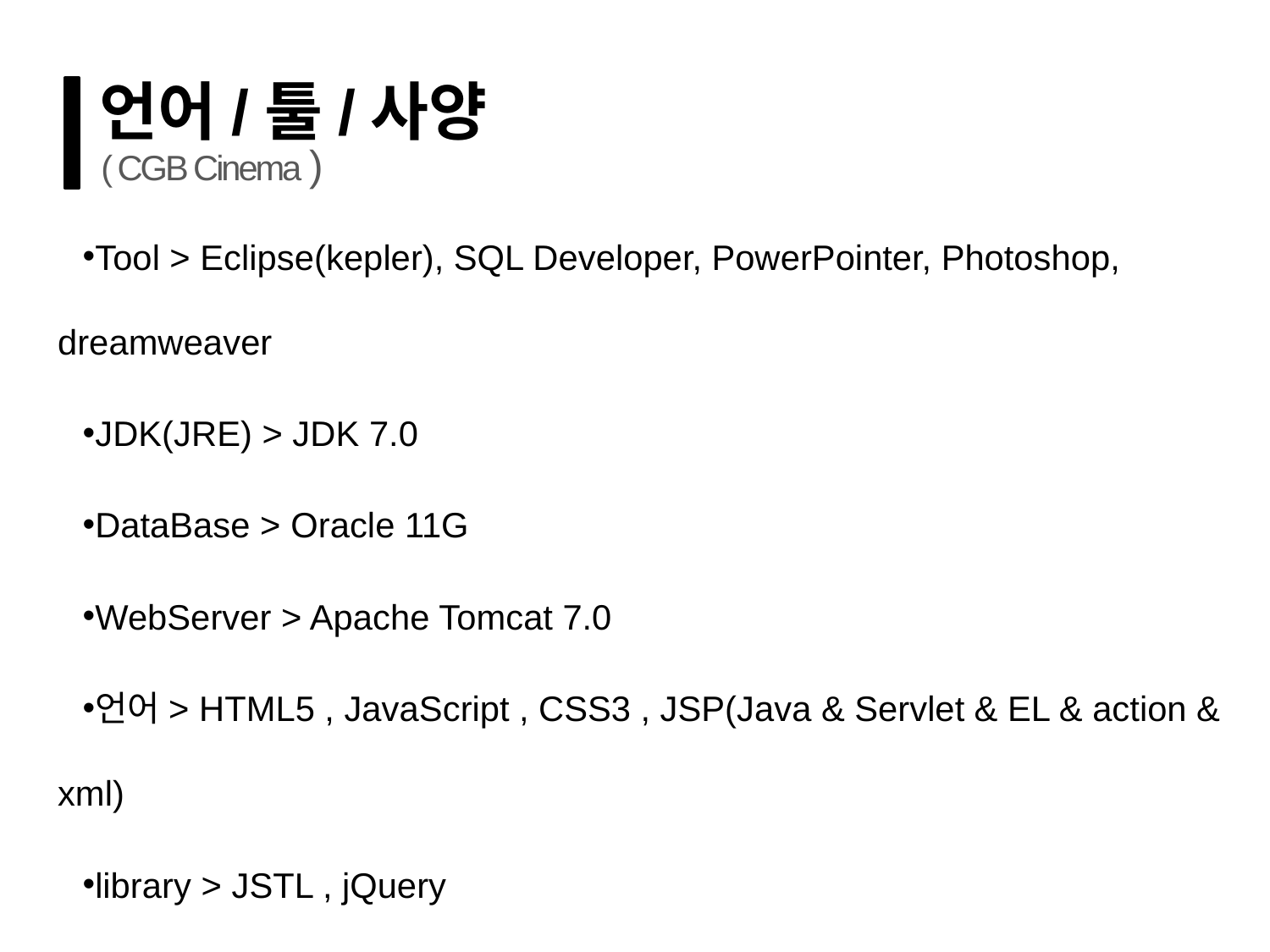

언어/툴/사양

( CGB Cinema )
Tool > Eclipse(kepler), SQL Developer, PowerPointer, Photoshop, dreamweaver
JDK(JRE) > JDK 7.0
DataBase > Oracle 11G
WebServer > Apache Tomcat 7.0
언어> HTML5 , JavaScript , CSS3 , JSP(Java & Servlet & EL & action & xml)
library > JSTL , jQuery
Frame Work > Spring3.0 , Mybatis
사양 > 인텔 i3 32Bit , Windows7 Ultimate K , RAM 2G , 내장그래픽 카드